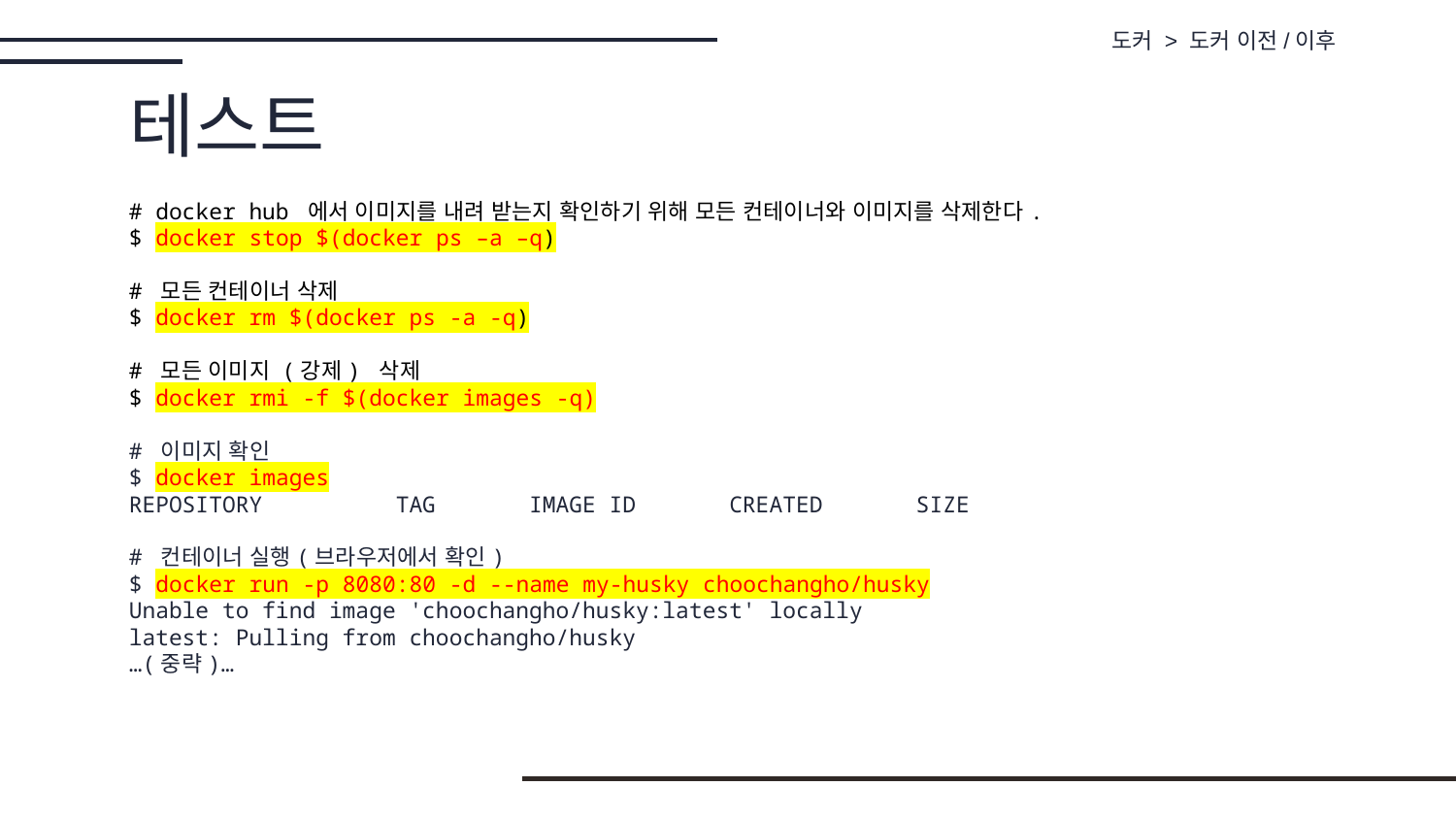

도커 > 도커 이전/이후
테스트
# docker hub 에서 이미지를 내려 받는지 확인하기 위해 모든 컨테이너와 이미지를 삭제한다.
$ docker stop $(docker ps –a –q)

# 모든 컨테이너 삭제
$ docker rm $(docker ps -a -q)

# 모든 이미지 (강제) 삭제
$ docker rmi -f $(docker images -q)

# 이미지 확인
$ docker images
REPOSITORY          TAG       IMAGE ID       CREATED       SIZE

# 컨테이너 실행(브라우저에서 확인)
$ docker run -p 8080:80 -d --name my-husky choochangho/husky
Unable to find image 'choochangho/husky:latest' locally
latest: Pulling from choochangho/husky
…(중략)…